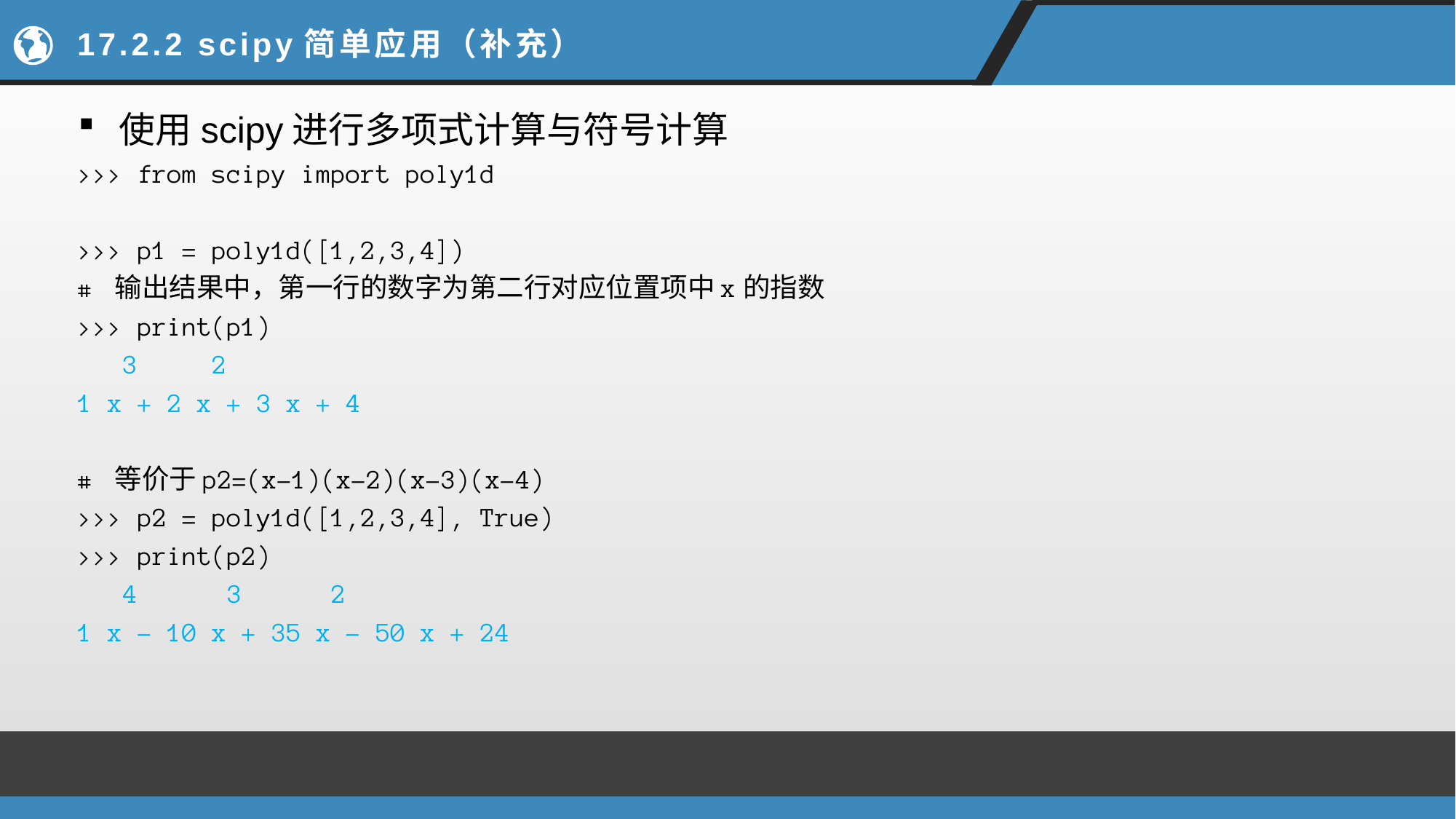

# 17.2.2 scipy简单应用（补充）

使用scipy进行多项式计算与符号计算
>>> from scipy import poly1d

>>> p1 = poly1d([1,2,3,4])
# 输出结果中，第一行的数字为第二行对应位置项中x的指数
>>> print(p1)
   3     2
1 x + 2 x + 3 x + 4

# 等价于p2=(x-1)(x-2)(x-3)(x-4)
>>> p2 = poly1d([1,2,3,4], True)
>>> print(p2)
   4      3      2
1 x - 10 x + 35 x - 50 x + 24